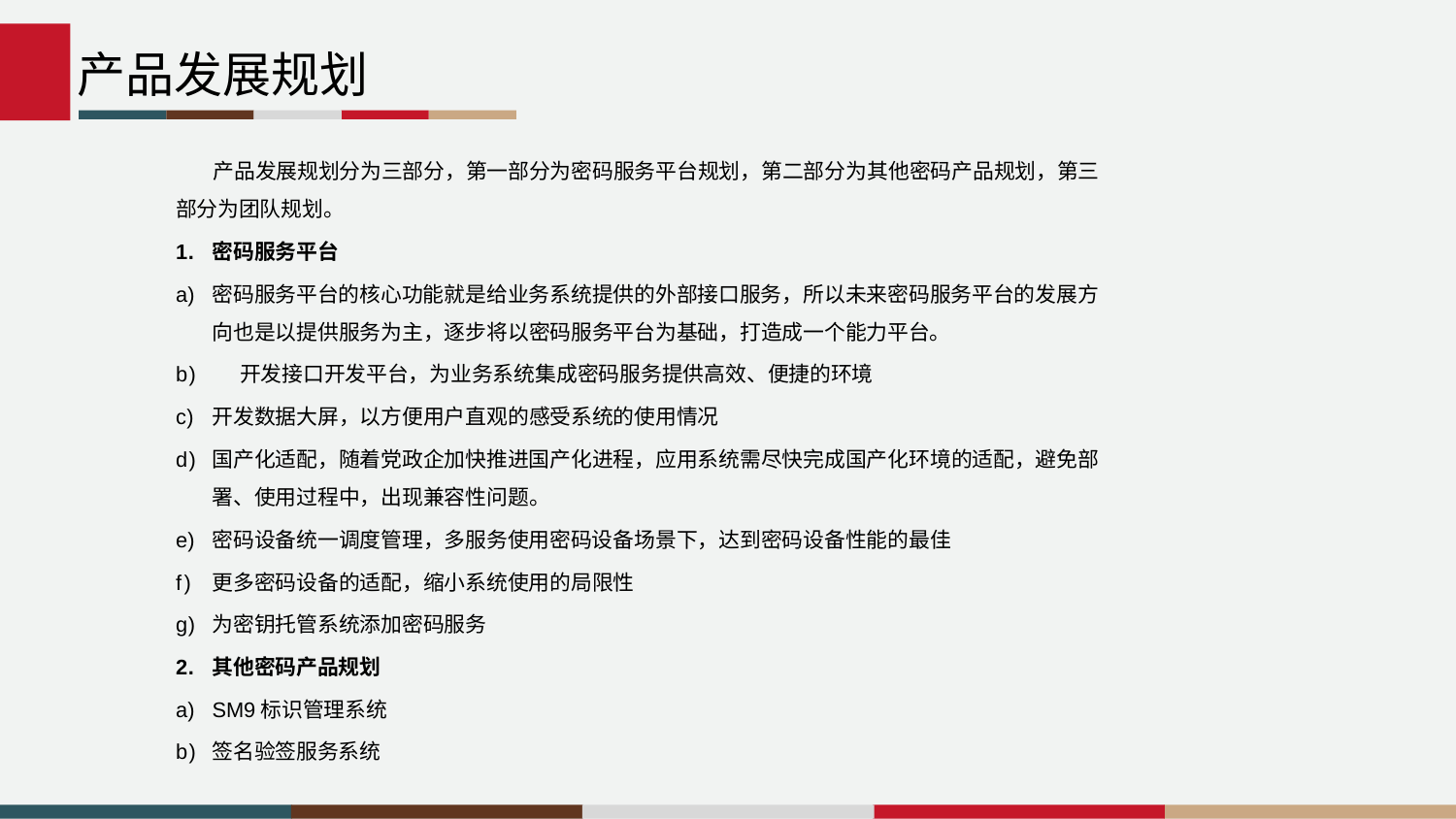

产品发展规划

       产品发展规划分为三部分，第一部分为密码服务平台规划，第二部分为其他密码产品规划，第三部分为团队规划。
密码服务平台
密码服务平台的核心功能就是给业务系统提供的外部接口服务，所以未来密码服务平台的发展方向也是以提供服务为主，逐步将以密码服务平台为基础，打造成一个能力平台。
	开发接口开发平台，为业务系统集成密码服务提供高效、便捷的环境
开发数据大屏，以方便用户直观的感受系统的使用情况
国产化适配，随着党政企加快推进国产化进程，应用系统需尽快完成国产化环境的适配，避免部署、使用过程中，出现兼容性问题。
密码设备统一调度管理，多服务使用密码设备场景下，达到密码设备性能的最佳
更多密码设备的适配，缩小系统使用的局限性
为密钥托管系统添加密码服务
其他密码产品规划
SM9标识管理系统
签名验签服务系统